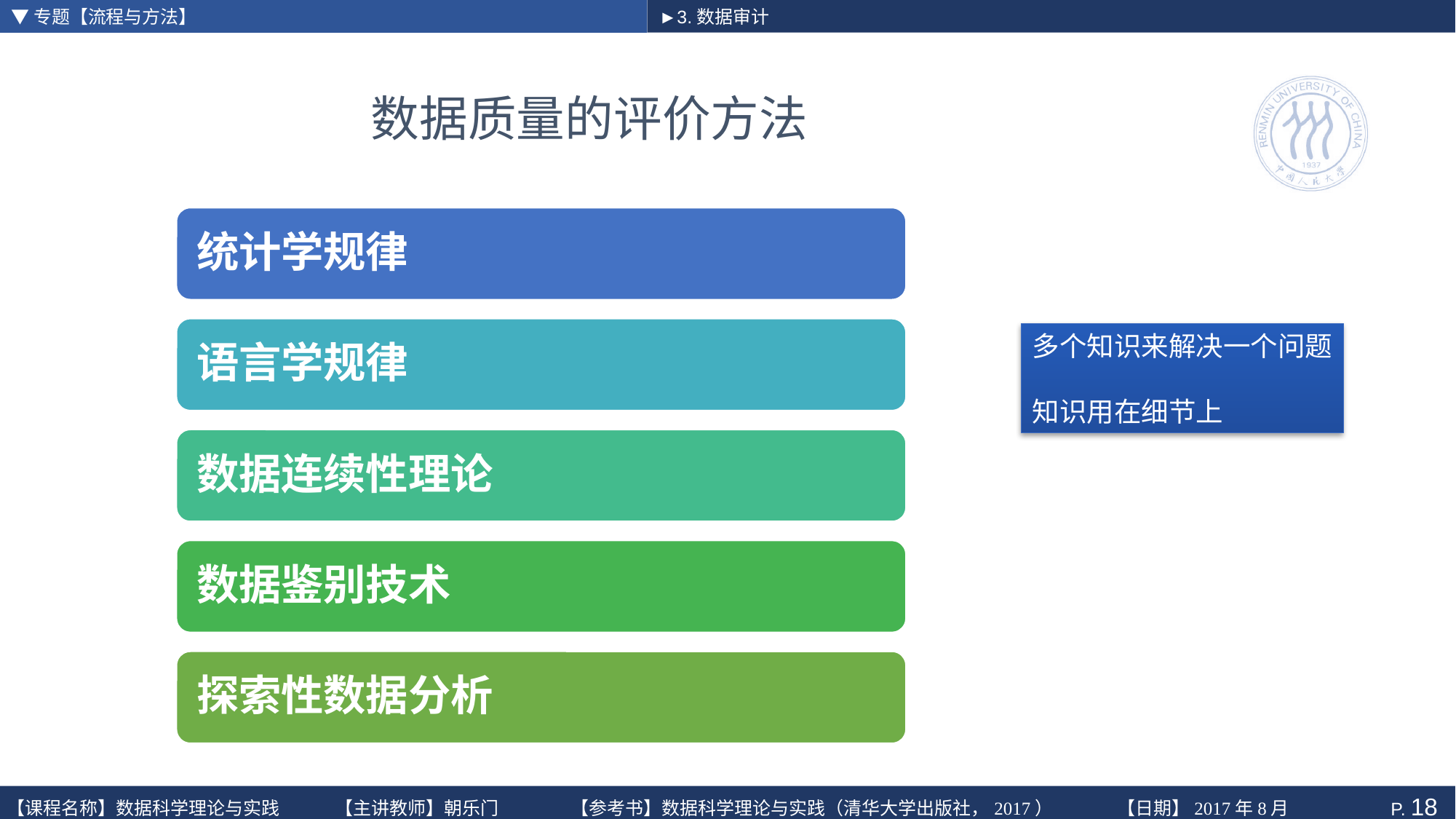

▼专题【流程与方法】
►3.数据审计
# 数据质量的评价方法
统计学规律
语言学规律
数据连续性理论
数据鉴别技术
探索性数据分析
多个知识来解决一个问题

知识用在细节上